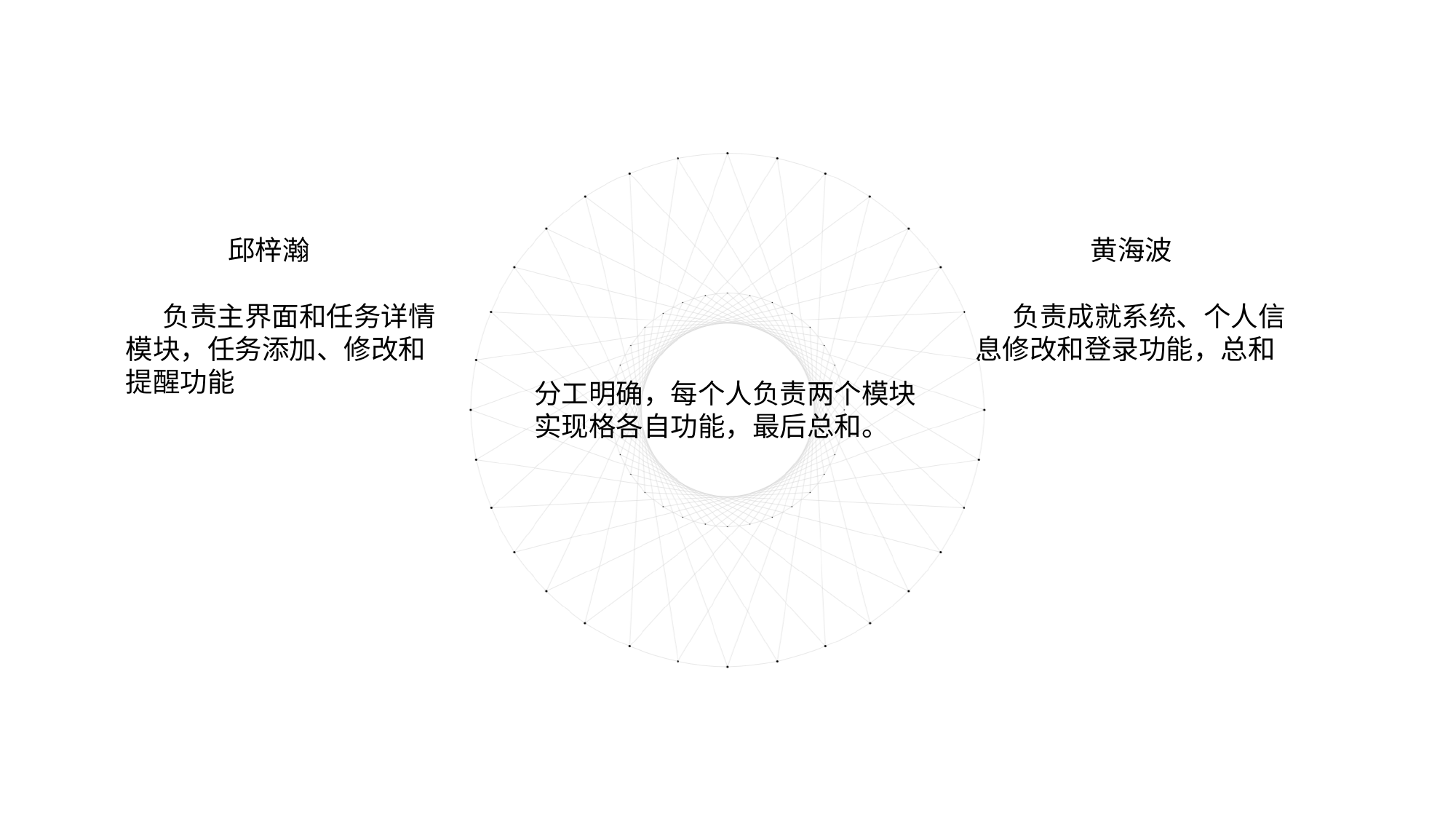

邱梓瀚
黄海波
     负责主界面和任务详情模块，任务添加、修改和提醒功能
     负责成就系统、个人信息修改和登录功能，总和
分工明确，每个人负责两个模块实现格各自功能，最后总和。